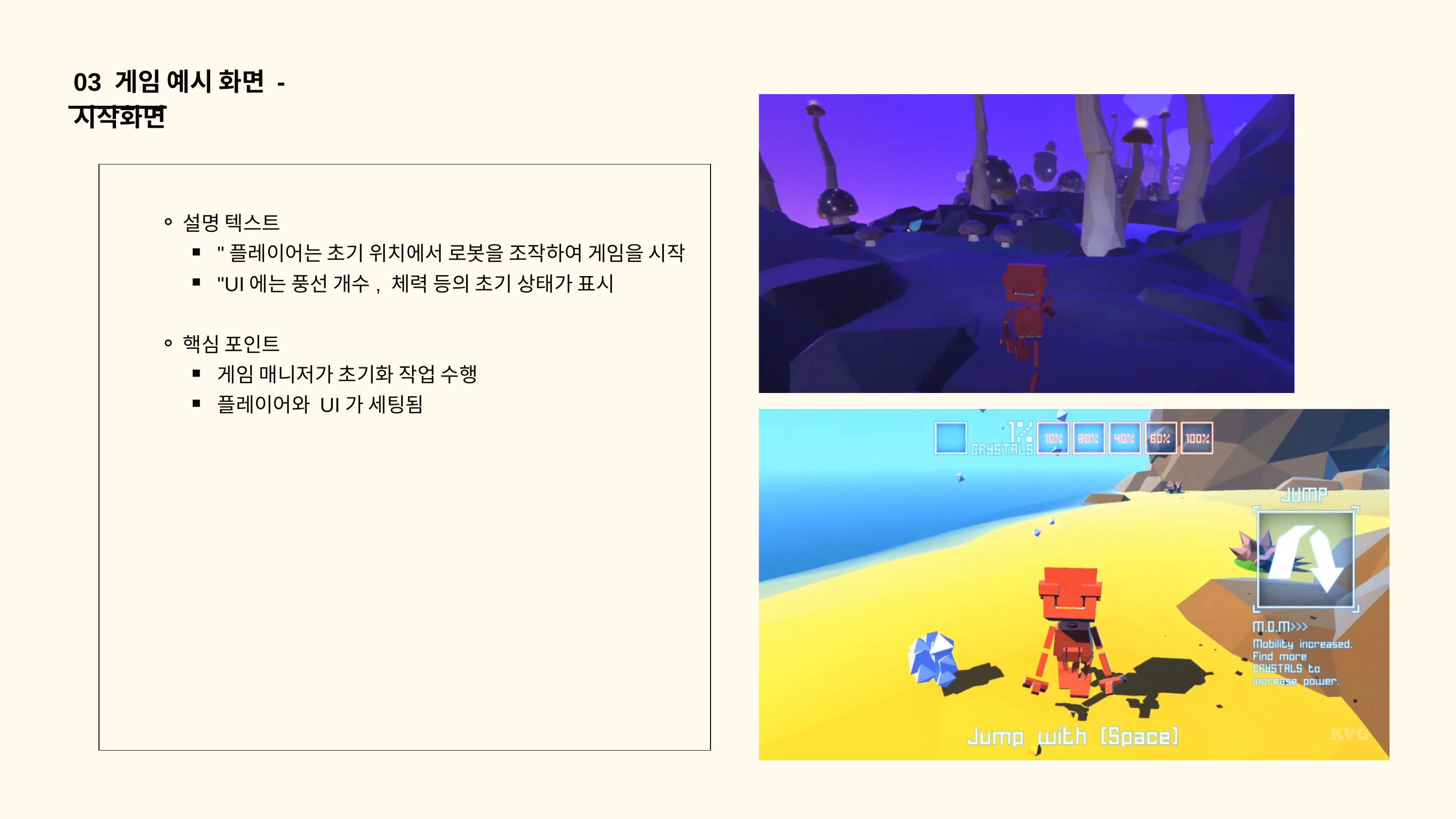

03 게임 예시 화면 - 시작화면

설명 텍스트
"플레이어는 초기 위치에서 로봇을 조작하여 게임을 시작
"UI에는 풍선 개수, 체력 등의 초기 상태가 표시

핵심 포인트
게임 매니저가 초기화 작업 수행
플레이어와 UI가 세팅됨